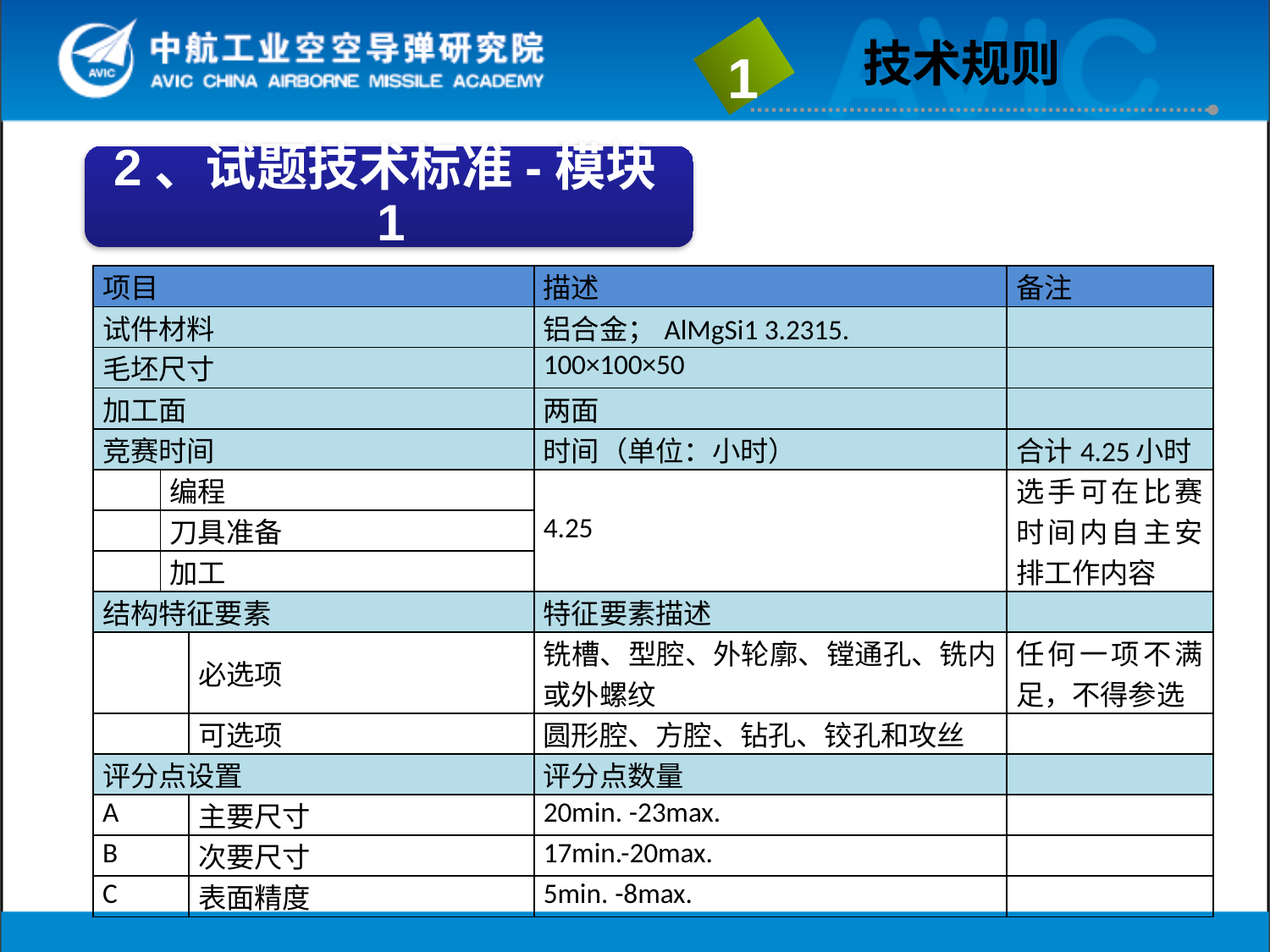

技术规则

1

2、试题技术标准-模块1
| 项目 |  |  | 描述 | 备注 |
| --- | --- | --- | --- | --- |
| 试件材料 |  |  | 铝合金；AlMgSi1 3.2315. |  |
| 毛坯尺寸 |  |  | 100×100×50 |  |
| 加工面 |  |  | 两面 |  |
| 竞赛时间 |  |  | 时间（单位：小时） | 合计4.25小时 |
|  | 编程 |  | 4.25 | 选手可在比赛时间内自主安排工作内容 |
|  | 刀具准备 |  |  |  |
|  | 加工 |  |  |  |
| 结构特征要素 |  |  | 特征要素描述 |  |
|  |  | 必选项 | 铣槽、型腔、外轮廓、镗通孔、铣内或外螺纹 | 任何一项不满足，不得参选 |
|  |  | 可选项 | 圆形腔、方腔、钻孔、铰孔和攻丝 |  |
| 评分点设置 |  |  | 评分点数量 |  |
| A |  | 主要尺寸 | 20min. -23max. |  |
| B |  | 次要尺寸 | 17min.-20max. |  |
| C |  | 表面精度 | 5min. -8max. |  |